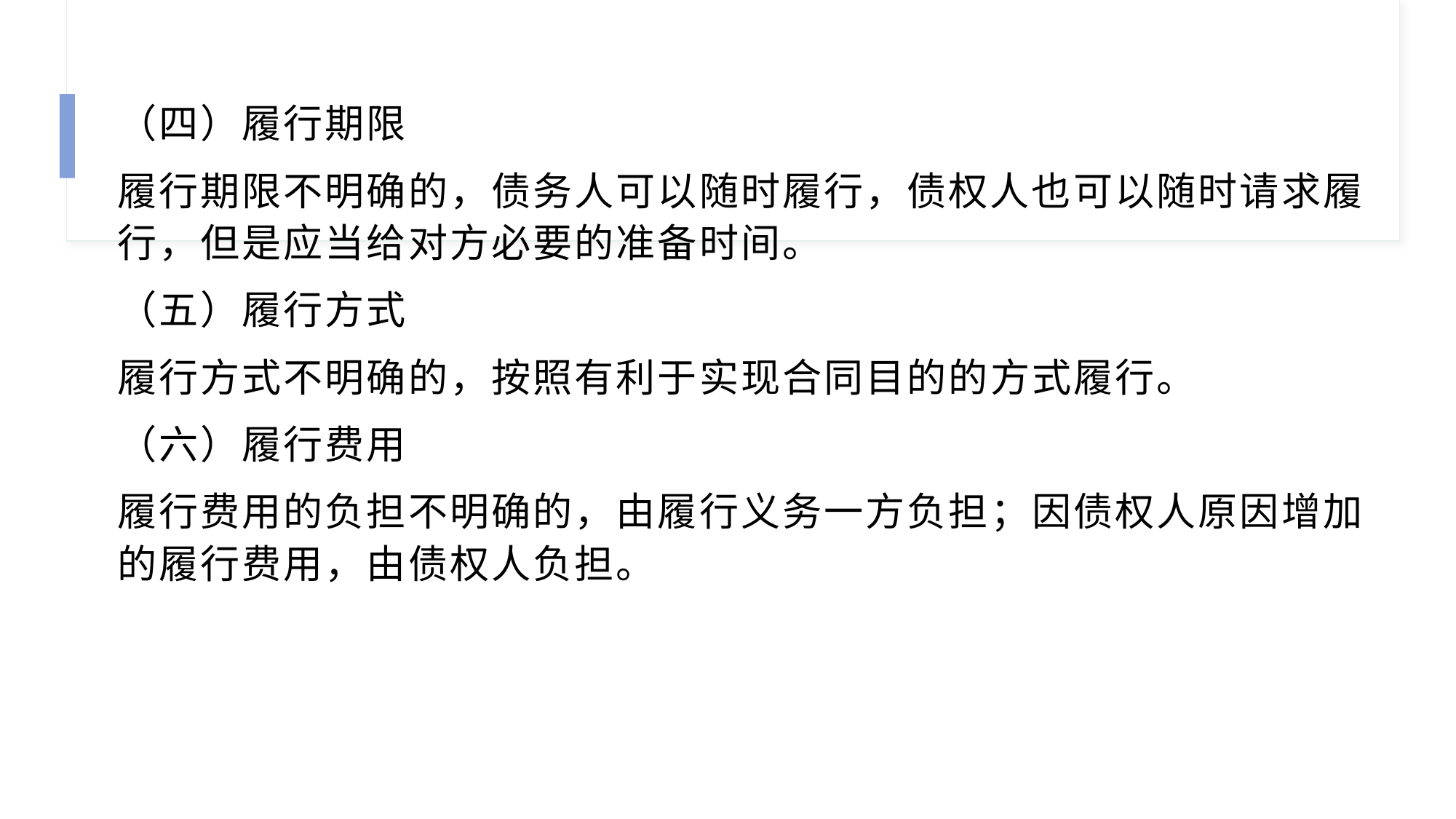

（四）履行期限
履行期限不明确的，债务人可以随时履行，债权人也可以随时请求履行，但是应当给对方必要的准备时间。
（五）履行方式
履行方式不明确的，按照有利于实现合同目的的方式履行。
（六）履行费用
履行费用的负担不明确的，由履行义务一方负担；因债权人原因增加的履行费用，由债权人负担。